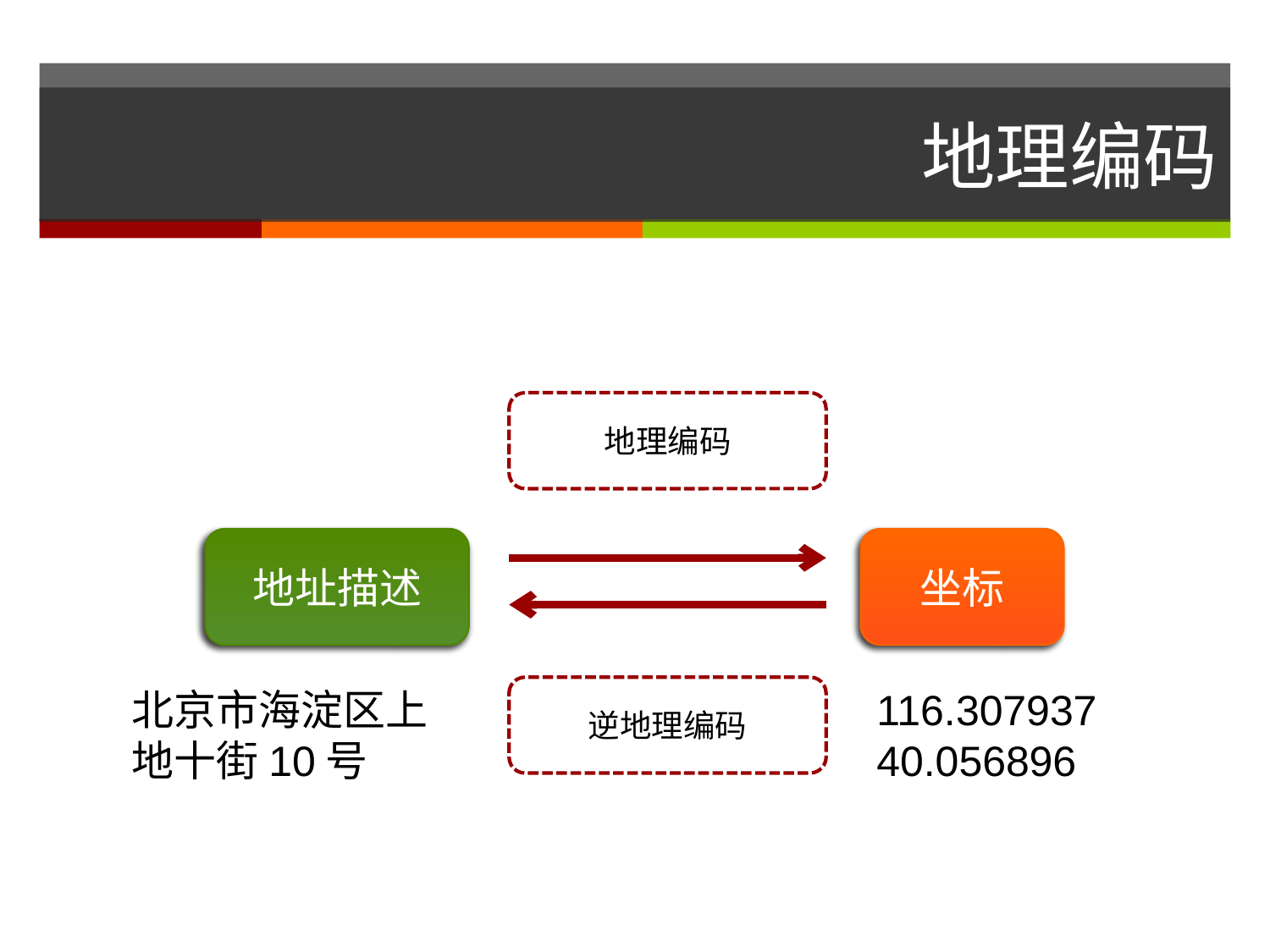

# 地理编码
地理编码
地址描述
坐标
北京市海淀区上地十街10号
逆地理编码
116.307937
40.056896